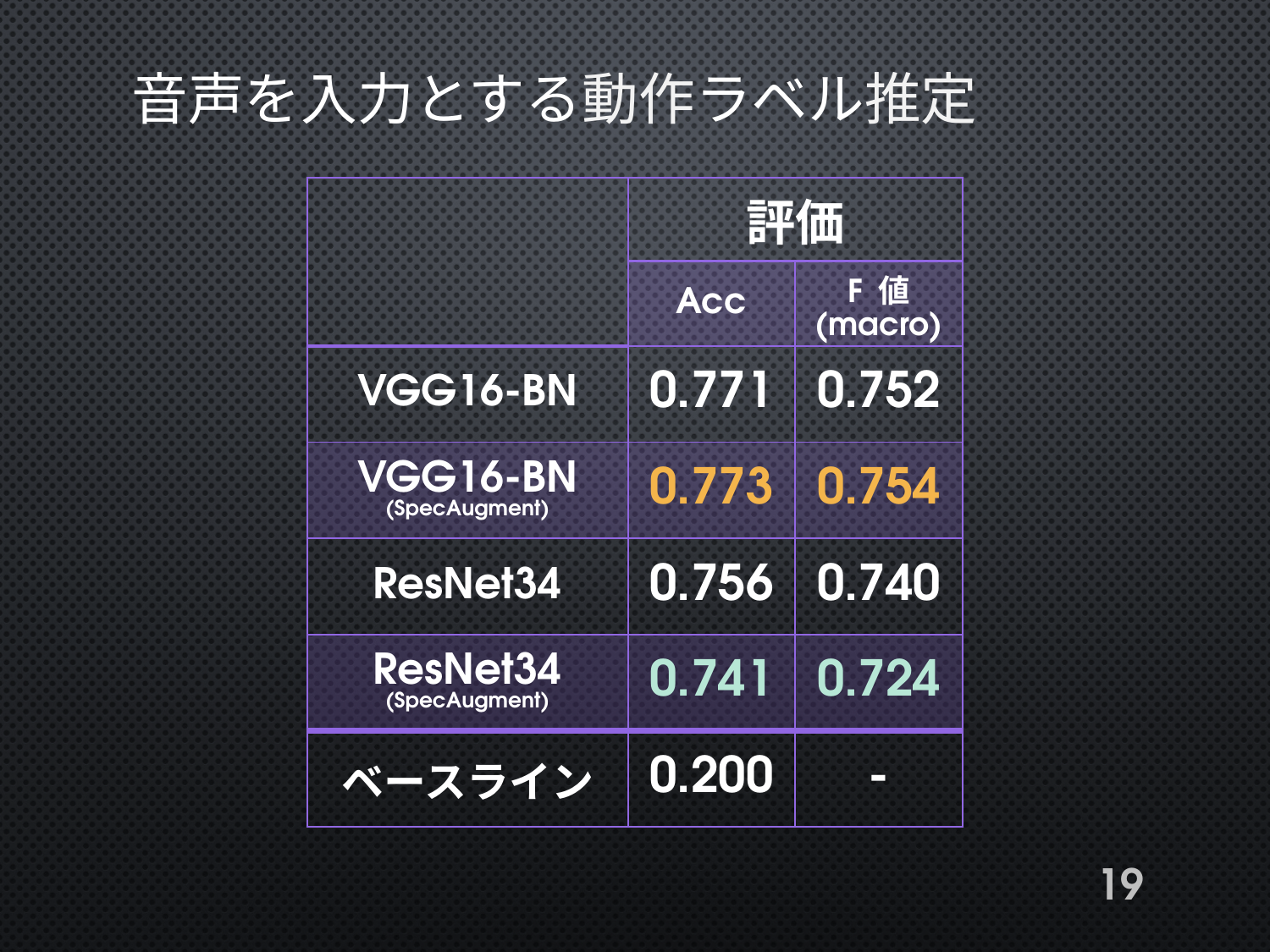

# 音声を入力とする動作ラベル推定
|  | 評価 |  |
| --- | --- | --- |
|  | Acc | F 値 (macro) |
| VGG16-BN | 0.771 | 0.752 |
| VGG16-BN (SpecAugment) | 0.773 | 0.754 |
| ResNet34 | 0.756 | 0.740 |
| ResNet34 (SpecAugment) | 0.741 | 0.724 |
| ベースライン | 0.200 | - |
19